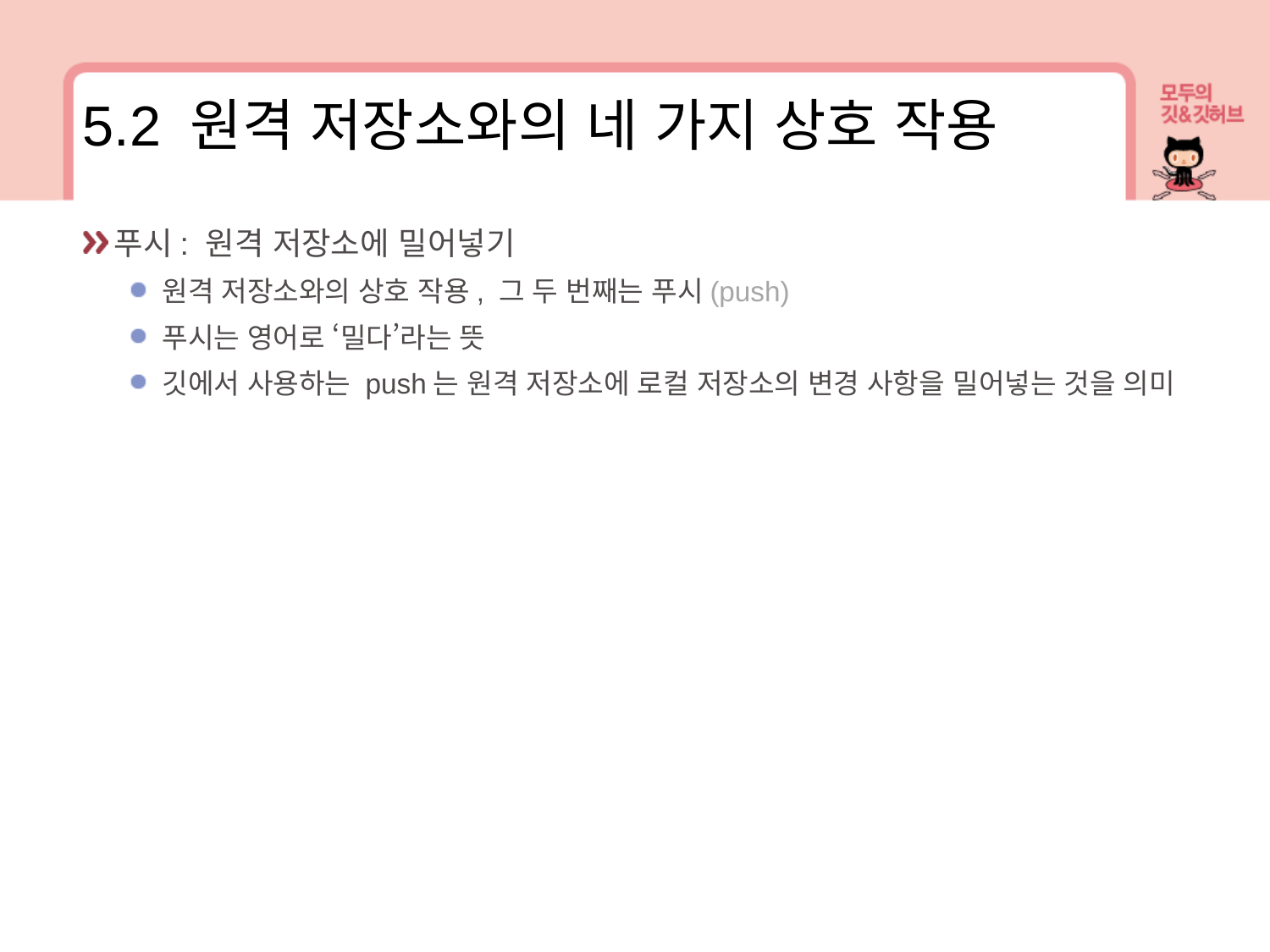

5.2 원격 저장소와의 네 가지 상호 작용
푸시: 원격 저장소에 밀어넣기
원격 저장소와의 상호 작용, 그 두 번째는 푸시(push)
푸시는 영어로 ‘밀다’라는 뜻
깃에서 사용하는 push는 원격 저장소에 로컬 저장소의 변경 사항을 밀어넣는 것을 의미